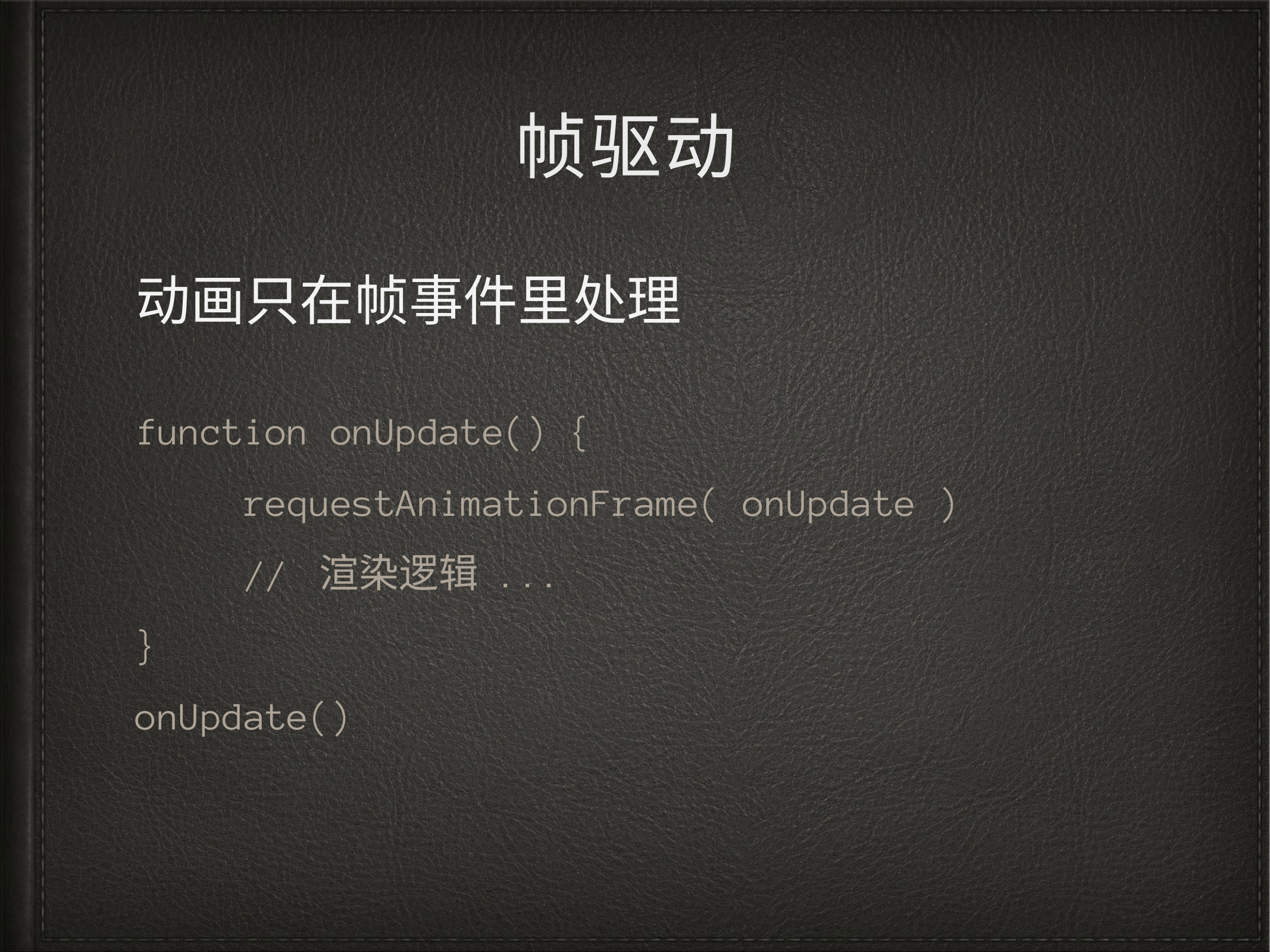

# 帧驱动
动画只在帧事件里处理
function onUpdate() {
     requestAnimationFrame( onUpdate )
     // 渲染逻辑 ...
}
onUpdate()